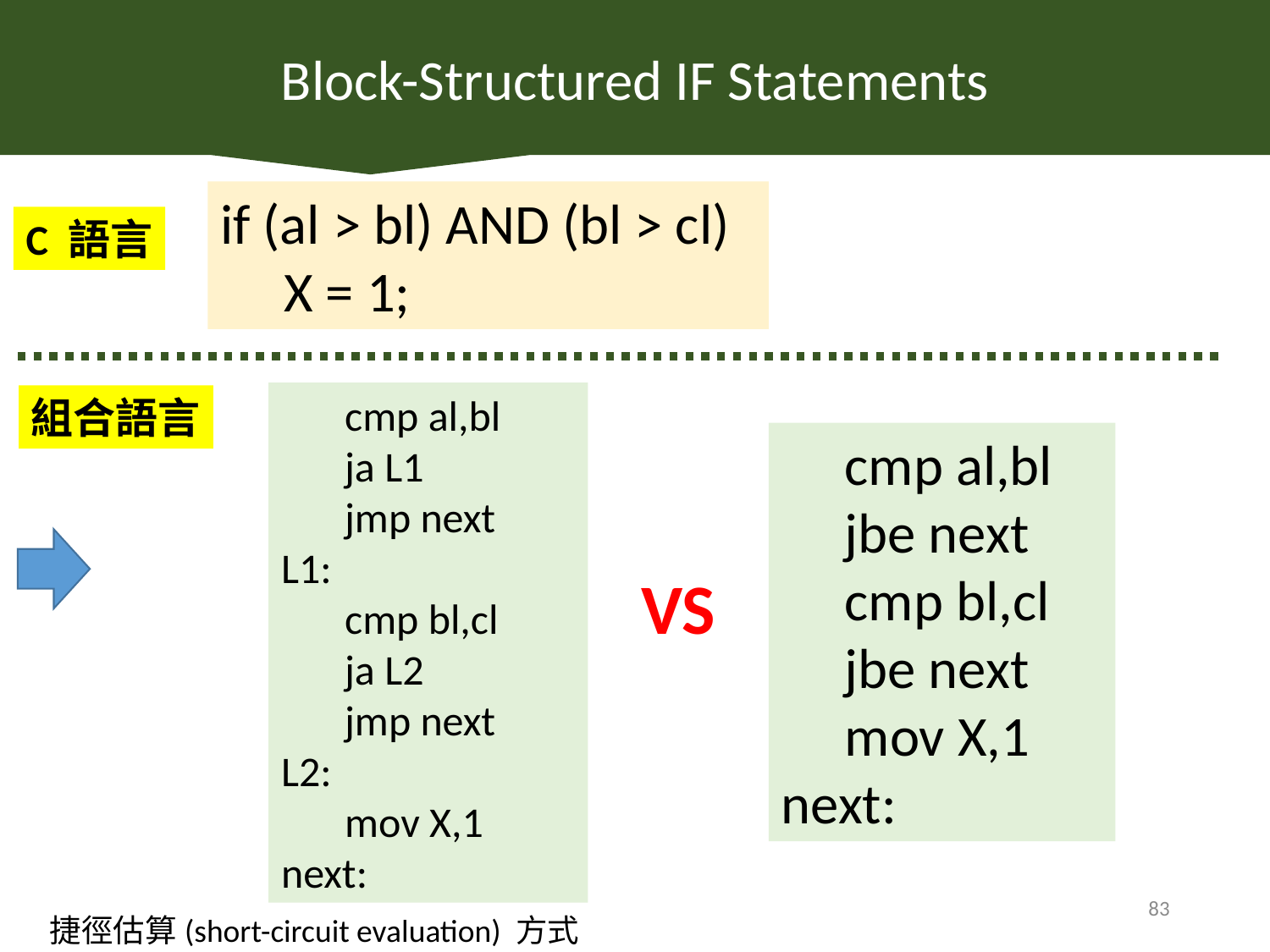

Block-Structured IF Statements
if (al > bl) AND (bl > cl)
X = 1;
C 語言
cmp al,bl
ja L1
jmp next
L1:
cmp bl,cl
ja L2
jmp next
L2:
mov X,1
next:
組合語言
cmp al,bl
jbe next
cmp bl,cl
jbe next
mov X,1
next:

VS
83
捷徑估算(short-circuit evaluation) 方式